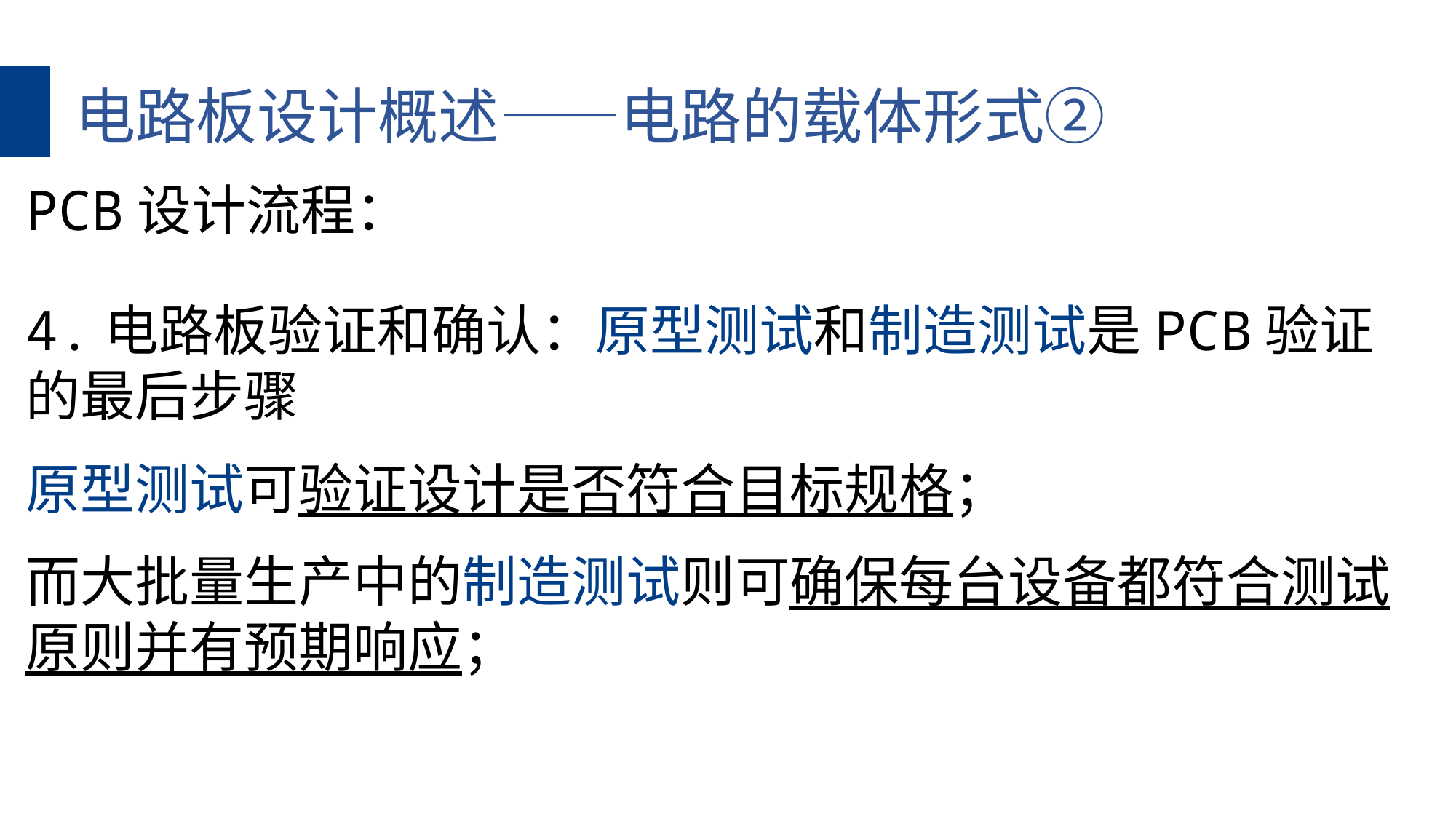

电路板设计概述——电路的载体形式②
PCB设计流程：
4.电路板验证和确认：原型测试和制造测试是PCB验证的最后步骤
原型测试可验证设计是否符合目标规格；
而大批量生产中的制造测试则可确保每台设备都符合测试原则并有预期响应；